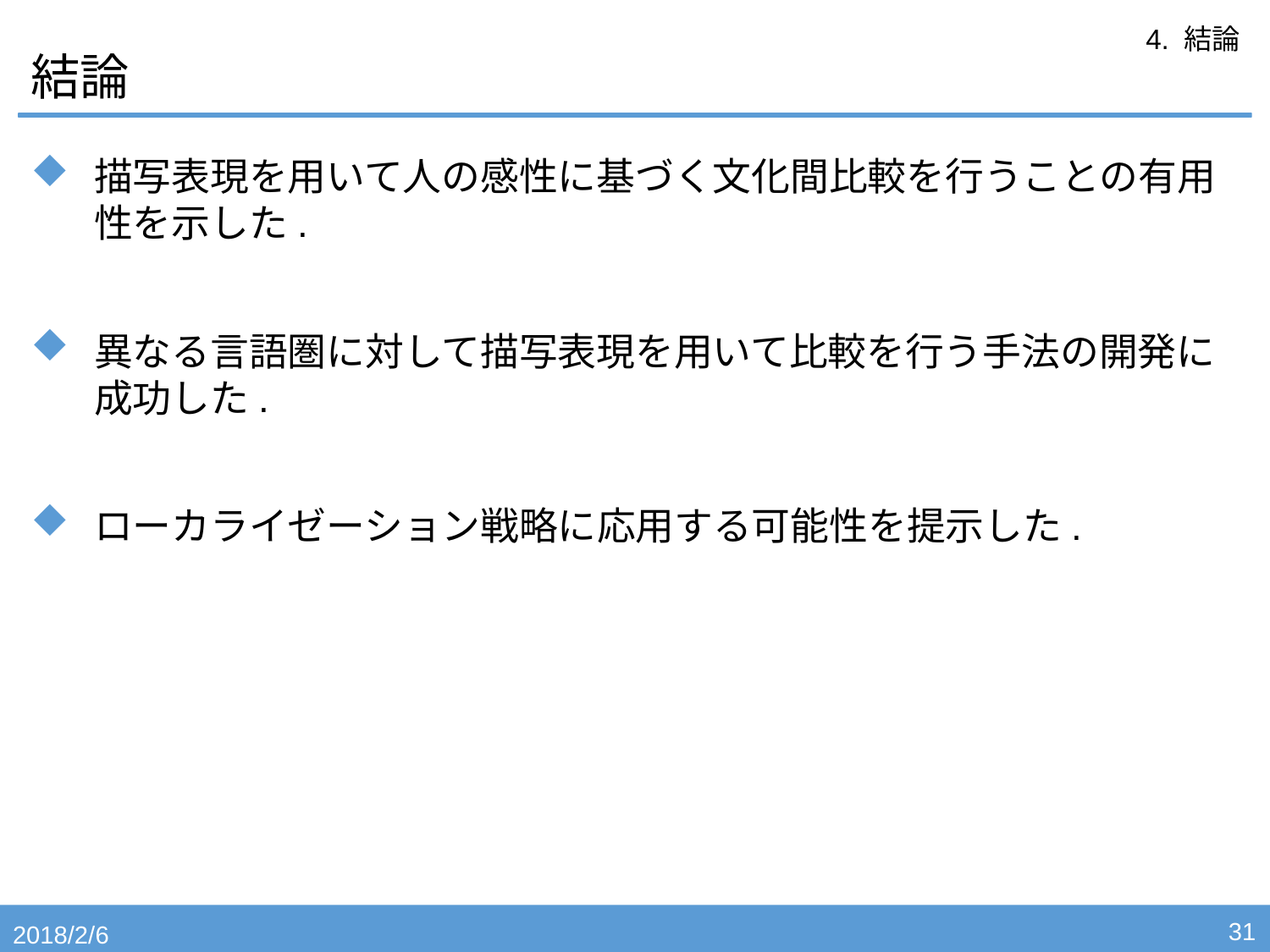

# 結論
4. 結論
描写表現を用いて人の感性に基づく文化間比較を行うことの有用性を示した.

異なる言語圏に対して描写表現を用いて比較を行う手法の開発に成功した.

ローカライゼーション戦略に応用する可能性を提示した.
2018/2/6
31